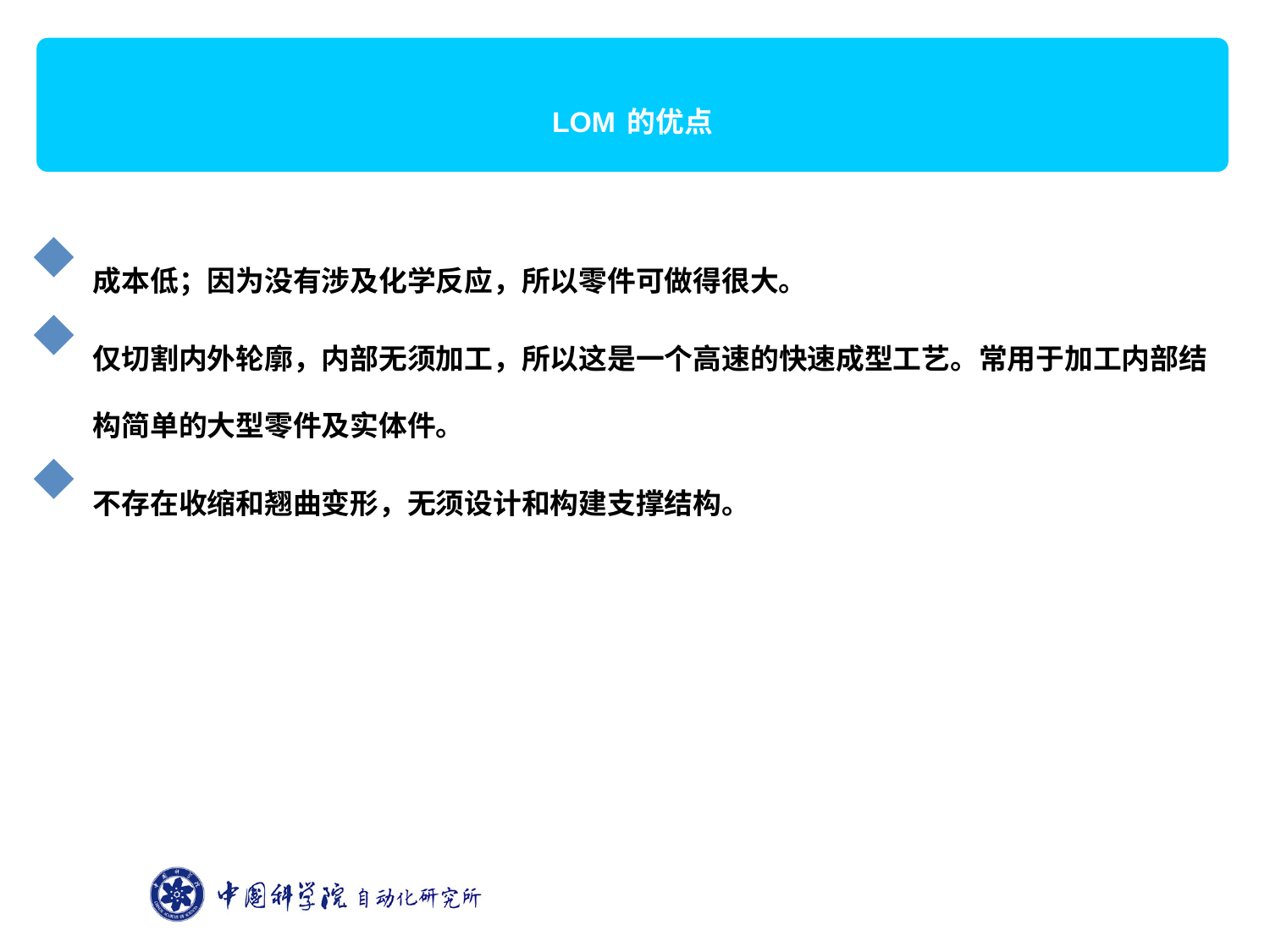

LOM的优点
成本低；因为没有涉及化学反应，所以零件可做得很大。
仅切割内外轮廓，内部无须加工，所以这是一个高速的快速成型工艺。常用于加工内部结构简单的大型零件及实体件。
不存在收缩和翘曲变形，无须设计和构建支撑结构。